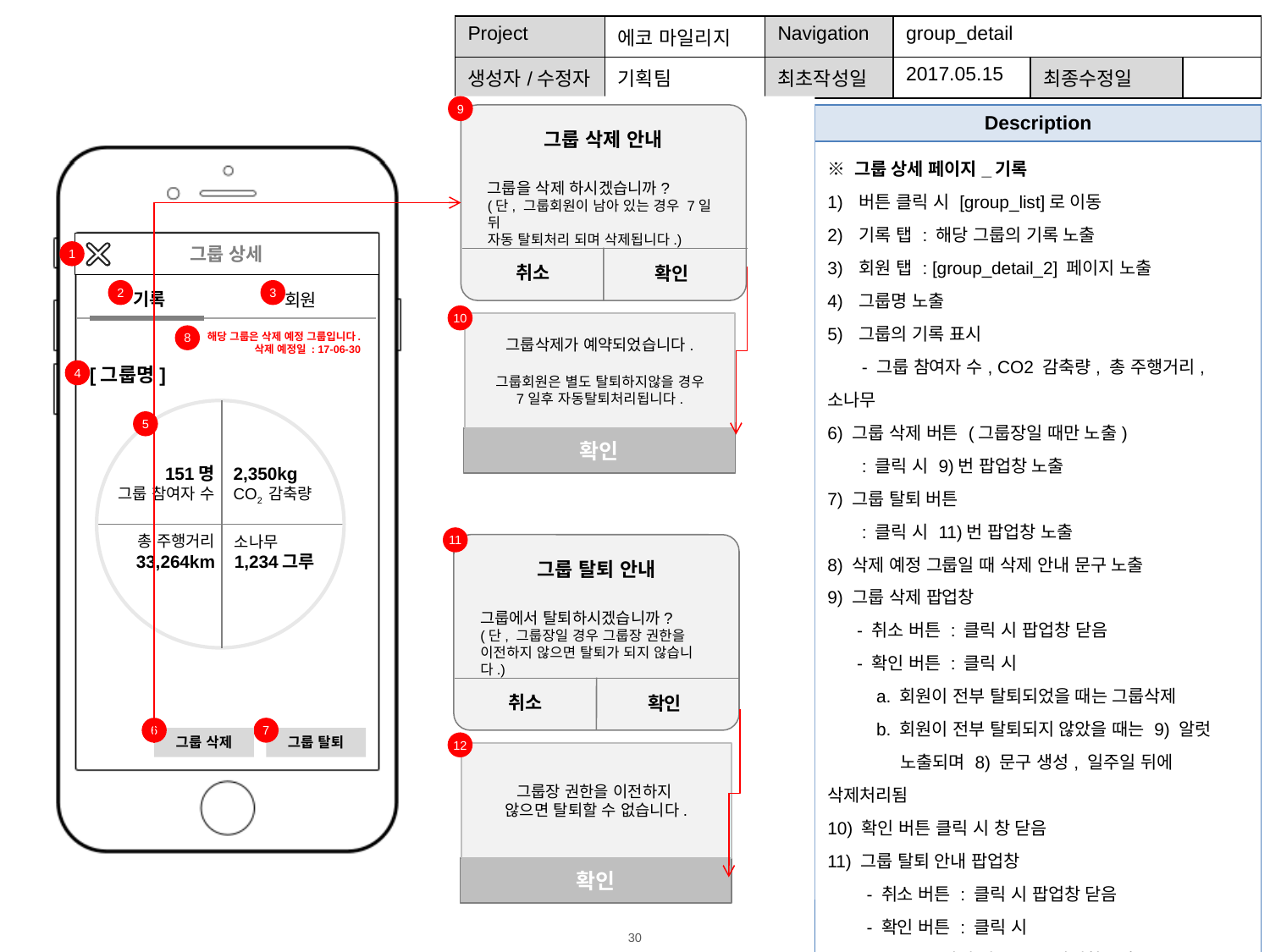

| Project | 에코 마일리지 | Navigation | group\_detail |  |  |
| --- | --- | --- | --- | --- | --- |
| 생성자/수정자 | 기획팀 | 최초작성일 | 2017.05.15 | 최종수정일 |  |

9

| Description |
| --- |
| ※ 그룹 상세 페이지\_기록 버튼 클릭 시 [group\_list]로 이동 기록 탭 : 해당 그룹의 기록 노출 회원 탭 : [group\_detail\_2] 페이지 노출 그룹명 노출 그룹의 기록 표시 - 그룹 참여자 수, CO2 감축량, 총 주행거리, 소나무 6) 그룹 삭제 버튼 (그룹장일 때만 노출) : 클릭 시 9)번 팝업창 노출 7) 그룹 탈퇴 버튼 : 클릭 시 11)번 팝업창 노출 8) 삭제 예정 그룹일 때 삭제 안내 문구 노출 9) 그룹 삭제 팝업창 - 취소 버튼 : 클릭 시 팝업창 닫음 - 확인 버튼 : 클릭 시 a. 회원이 전부 탈퇴되었을 때는 그룹삭제 b. 회원이 전부 탈퇴되지 않았을 때는 9) 알럿 노출되며 8) 문구 생성, 일주일 뒤에 삭제처리됨 10) 확인 버튼 클릭 시 창 닫음 11) 그룹 탈퇴 안내 팝업창 - 취소 버튼 : 클릭 시 팝업창 닫음 - 확인 버튼 : 클릭 시 a. 그룹장일 경우 11) 알럿창 노출 b. 그룹장이 아닐 경우 그룹 탈퇴처리 12) 확인 버튼 클릭 시 창 닫음 |

그룹 삭제 안내
그룹을 삭제 하시겠습니까?
(단, 그룹회원이 남아 있는 경우 7일 뒤
자동 탈퇴처리 되며 삭제됩니다.)
그룹 상세
1

취소
확인
2
3
기록
회원
10
그룹삭제가 예약되었습니다.

그룹회원은 별도 탈퇴하지않을 경우
7일후 자동탈퇴처리됩니다.
확인
해당 그룹은 삭제 예정 그룹입니다.
삭제 예정일 : 17-06-30
8
[그룹명]
4

151명
그룹 참여자 수
2,350kg
CO2 감축량
총 주행거리
33,264km
소나무
1,234그루
5
11

그룹 탈퇴 안내
그룹에서 탈퇴하시겠습니까?
(단, 그룹장일 경우 그룹장 권한을 이전하지 않으면 탈퇴가 되지 않습니다.)
취소
확인
6
7
그룹 삭제
그룹 탈퇴
12
그룹장 권한을 이전하지
않으면 탈퇴할 수 없습니다.
확인